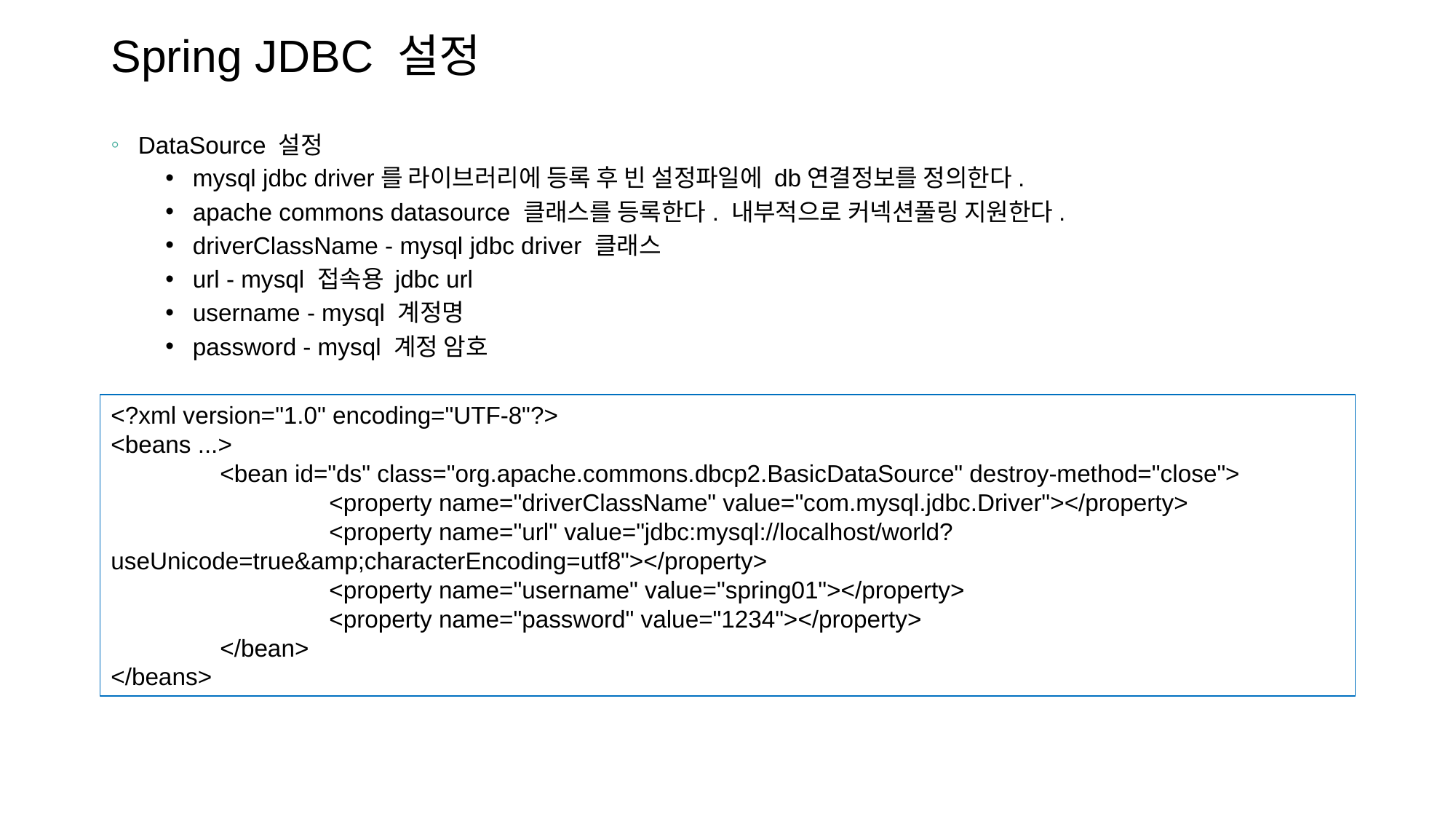

# Spring JDBC 설정
DataSource 설정
mysql jdbc driver를 라이브러리에 등록 후 빈 설정파일에 db연결정보를 정의한다.
apache commons datasource 클래스를 등록한다. 내부적으로 커넥션풀링 지원한다.
driverClassName - mysql jdbc driver 클래스
url - mysql 접속용 jdbc url
username - mysql 계정명
password - mysql 계정 암호
<?xml version="1.0" encoding="UTF-8"?>
<beans ...>
	<bean id="ds" class="org.apache.commons.dbcp2.BasicDataSource" destroy-method="close">
		<property name="driverClassName" value="com.mysql.jdbc.Driver"></property>
		<property name="url" value="jdbc:mysql://localhost/world?useUnicode=true&amp;characterEncoding=utf8"></property>
		<property name="username" value="spring01"></property>
		<property name="password" value="1234"></property>
	</bean>
</beans>